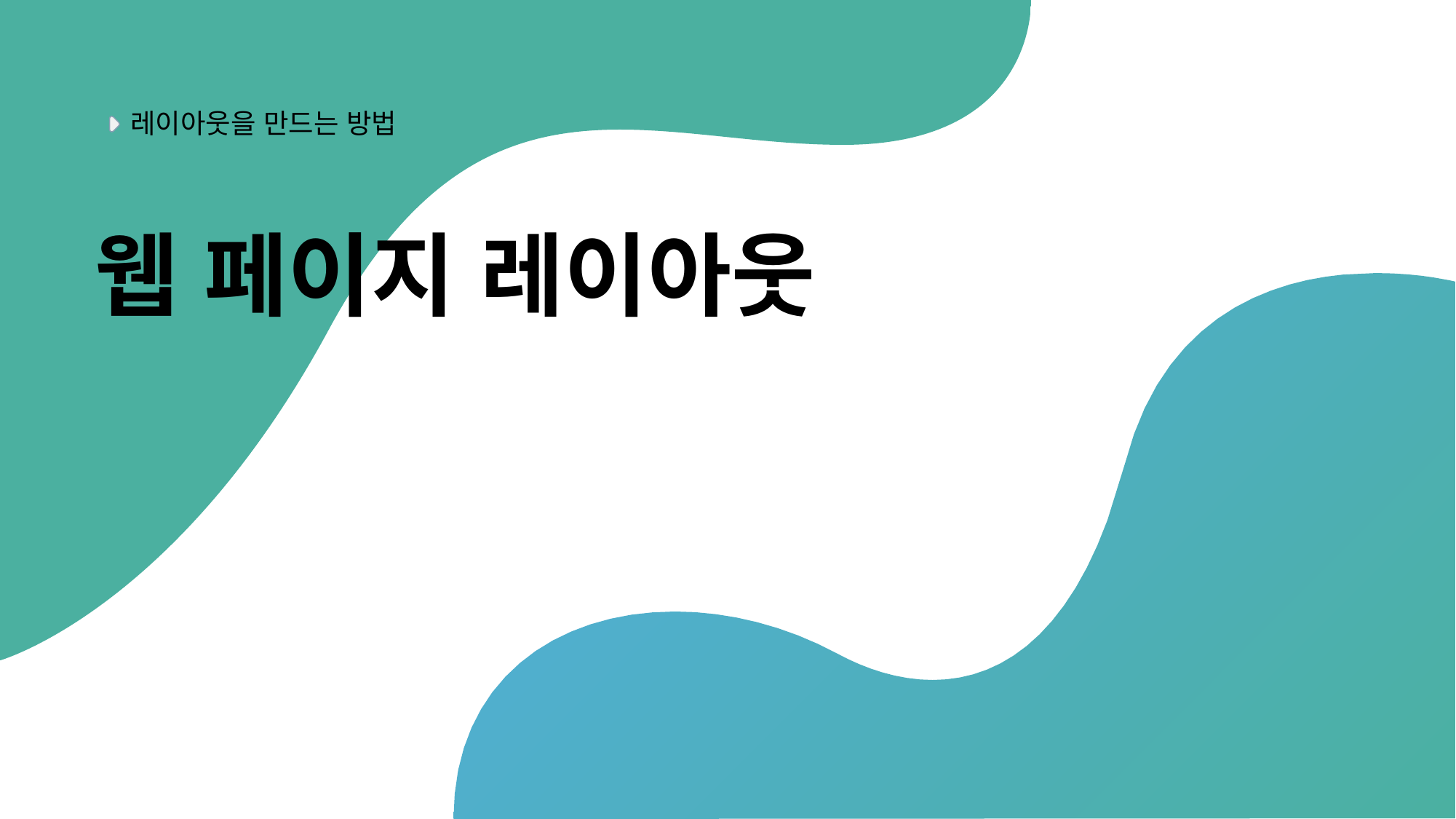

레이아웃을 만드는 방법

# 웹 페이지 레이아웃